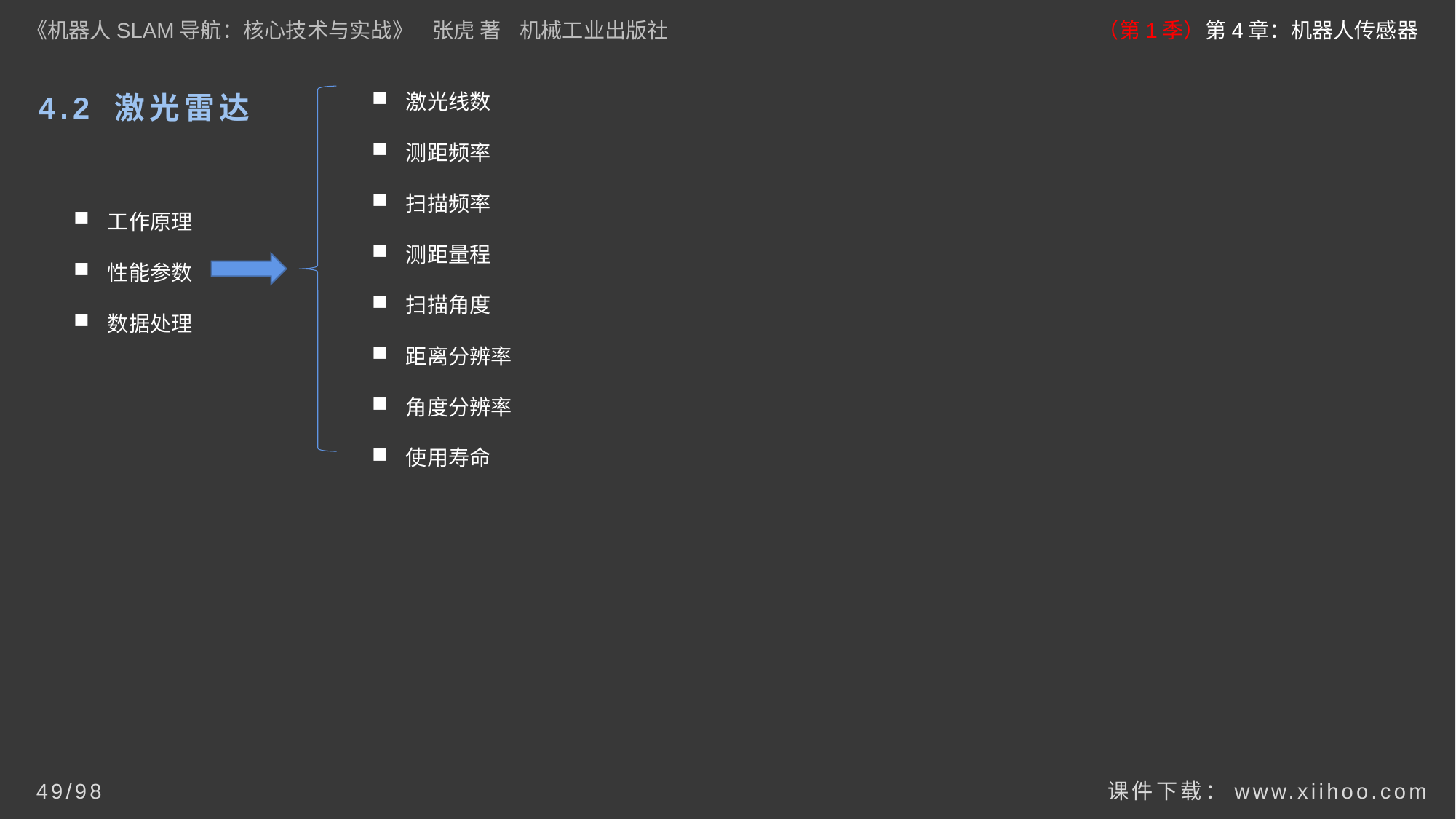

《机器人SLAM导航：核心技术与实战》    张虎 著    机械工业出版社
（第1季）第4章：机器人传感器
激光线数
测距频率
扫描频率
测距量程
扫描角度
距离分辨率
角度分辨率
使用寿命
# 4.2 激光雷达

工作原理
性能参数
数据处理

课件下载：www.xiihoo.com
49/98